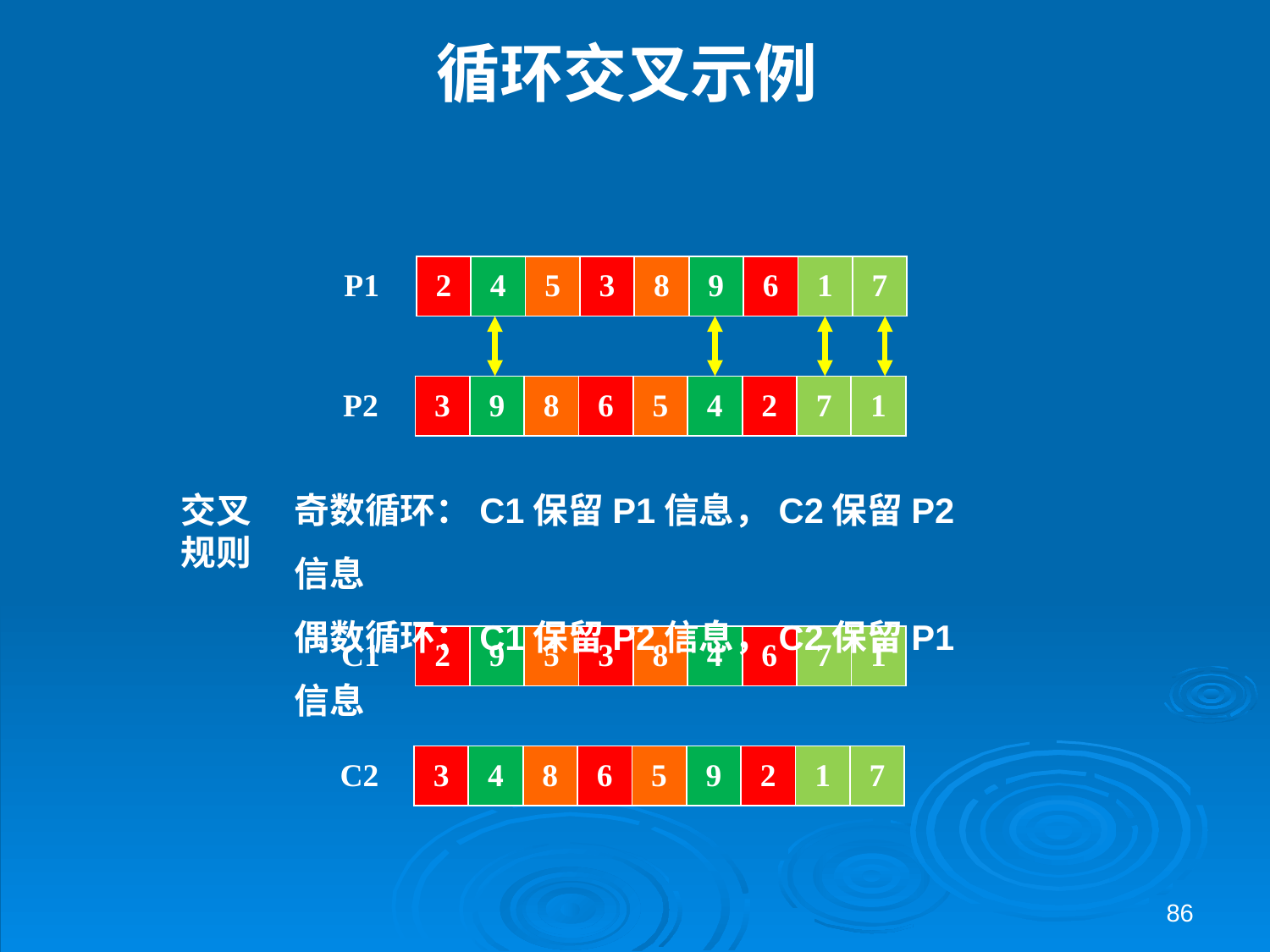

# 循环交叉示例
| P1 | 2 | 4 | 5 | 3 | 8 | 9 | 6 | 1 | 7 |
| --- | --- | --- | --- | --- | --- | --- | --- | --- | --- |
| P2 | 3 | 9 | 8 | 6 | 5 | 4 | 2 | 7 | 1 |
| --- | --- | --- | --- | --- | --- | --- | --- | --- | --- |
奇数循环：C1保留P1信息，C2保留P2信息
偶数循环：C1保留P2信息，C2保留P1信息
交叉规则
| C1 | 2 | 9 | 5 | 3 | 8 | 4 | 6 | 7 | 1 |
| --- | --- | --- | --- | --- | --- | --- | --- | --- | --- |
| C2 | 3 | 4 | 8 | 6 | 5 | 9 | 2 | 1 | 7 |
| --- | --- | --- | --- | --- | --- | --- | --- | --- | --- |
86